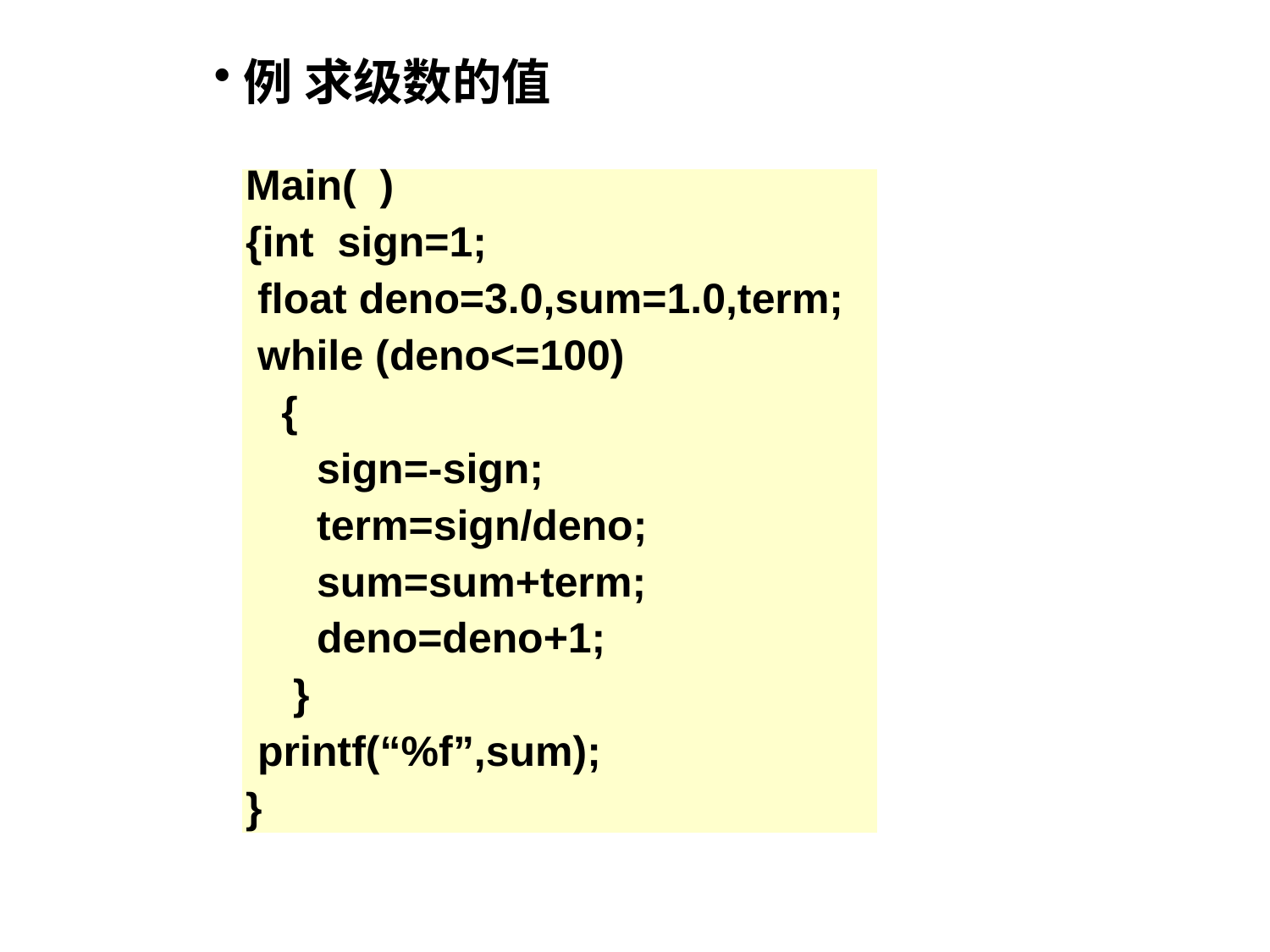

例 求级数的值
Main(  )
{int  sign=1;
 float deno=3.0,sum=1.0,term;
 while (deno<=100)
   {
      sign=-sign;
      term=sign/deno;
      sum=sum+term;
      deno=deno+1;
    }
 printf(“%f”,sum);
}